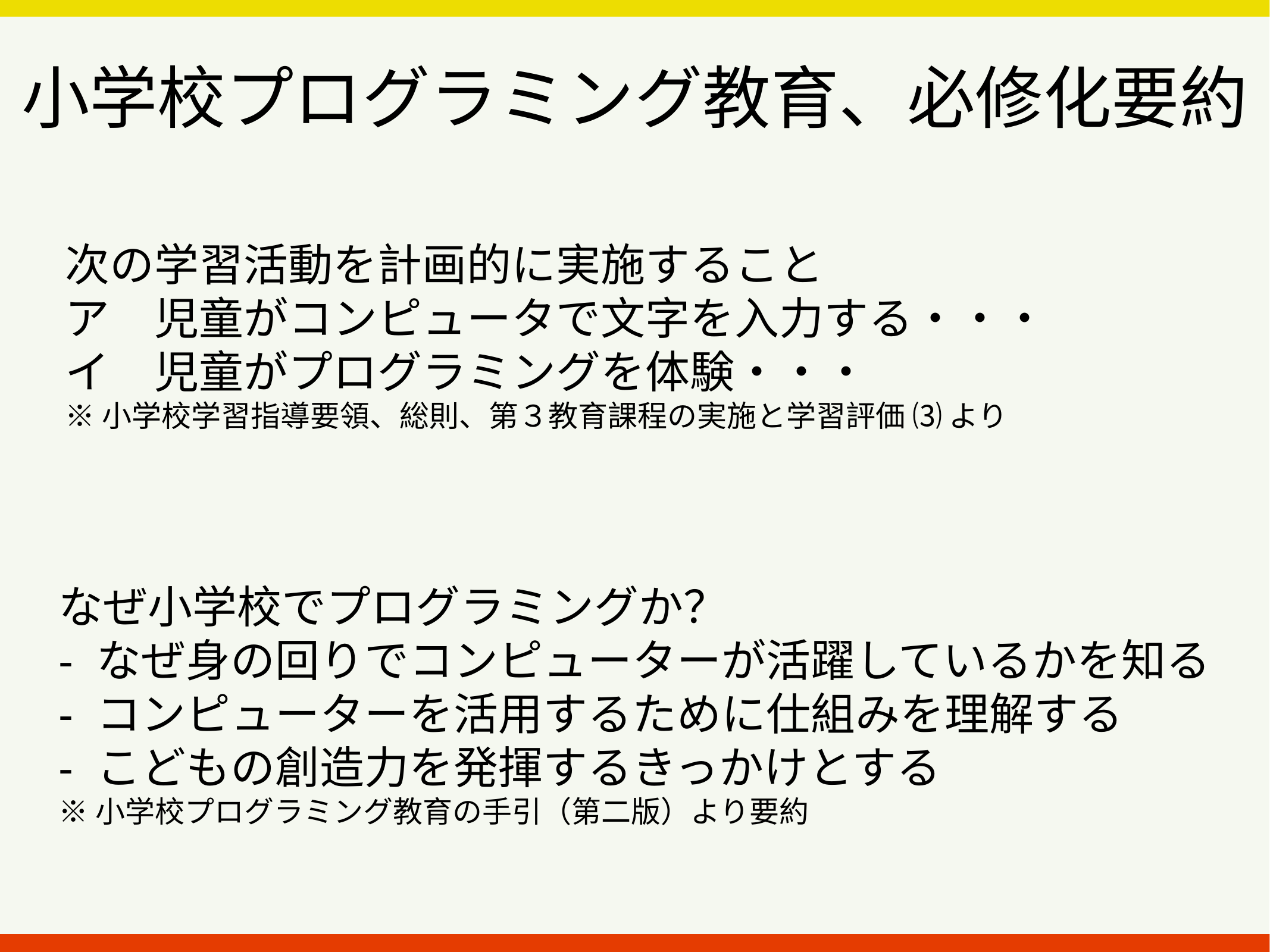

小学校プログラミング教育、必修化要約
次の学習活動を計画的に実施すること
ア　児童がコンピュータで文字を入力する・・・
イ　児童がプログラミングを体験・・・
※小学校学習指導要領、総則、第３教育課程の実施と学習評価 ⑶ より
なぜ小学校でプログラミングか？
- なぜ身の回りでコンピューターが活躍しているかを知る
- コンピューターを活用するために仕組みを理解する
- こどもの創造力を発揮するきっかけとする
※小学校プログラミング教育の手引（第二版）より要約